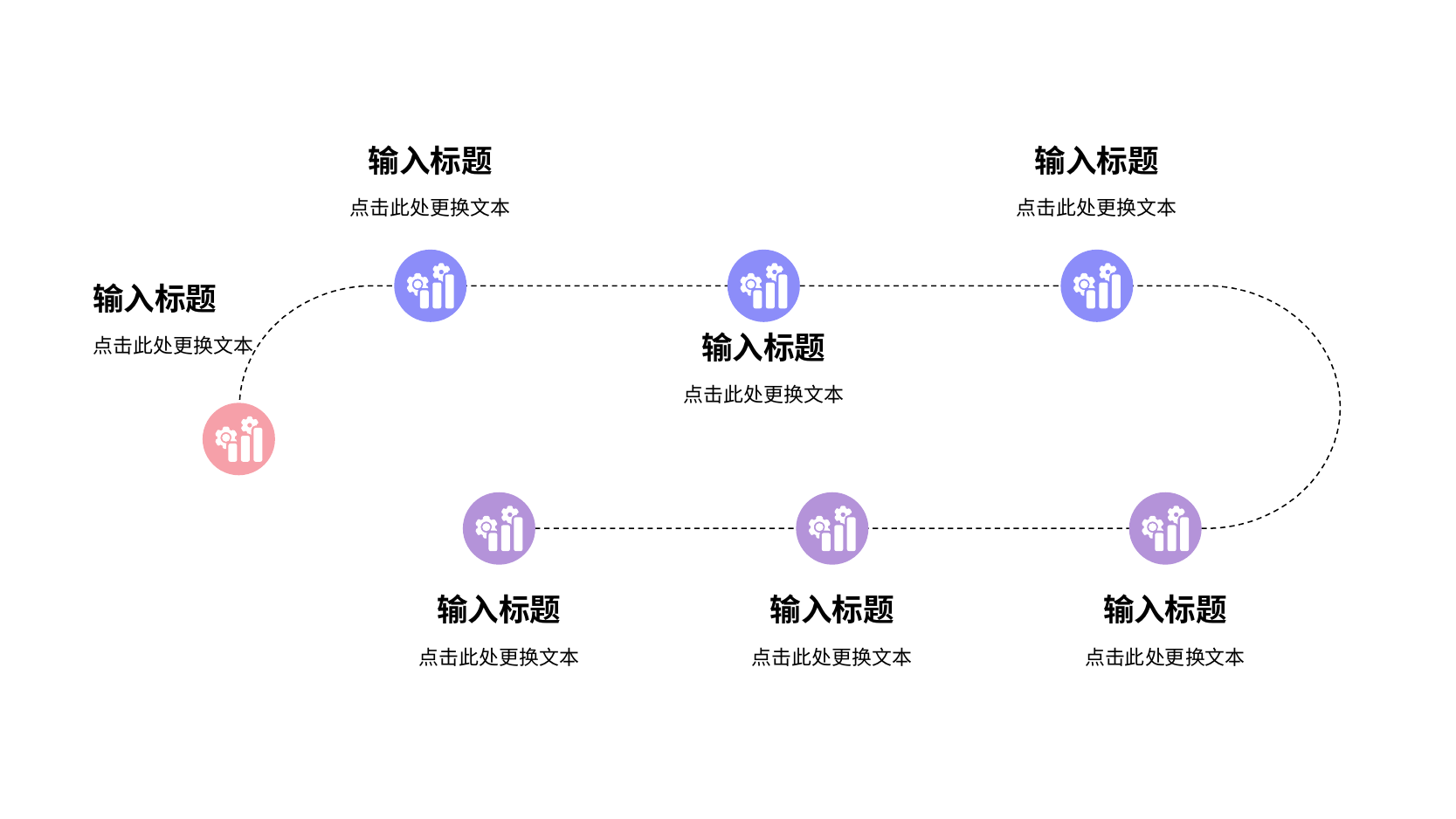

输入标题
点击此处更换文本

输入标题
点击此处更换文本

输入标题
点击此处更换文本
输入标题

点击此处更换文本

输入标题
点击此处更换文本

输入标题
点击此处更换文本

输入标题
点击此处更换文本